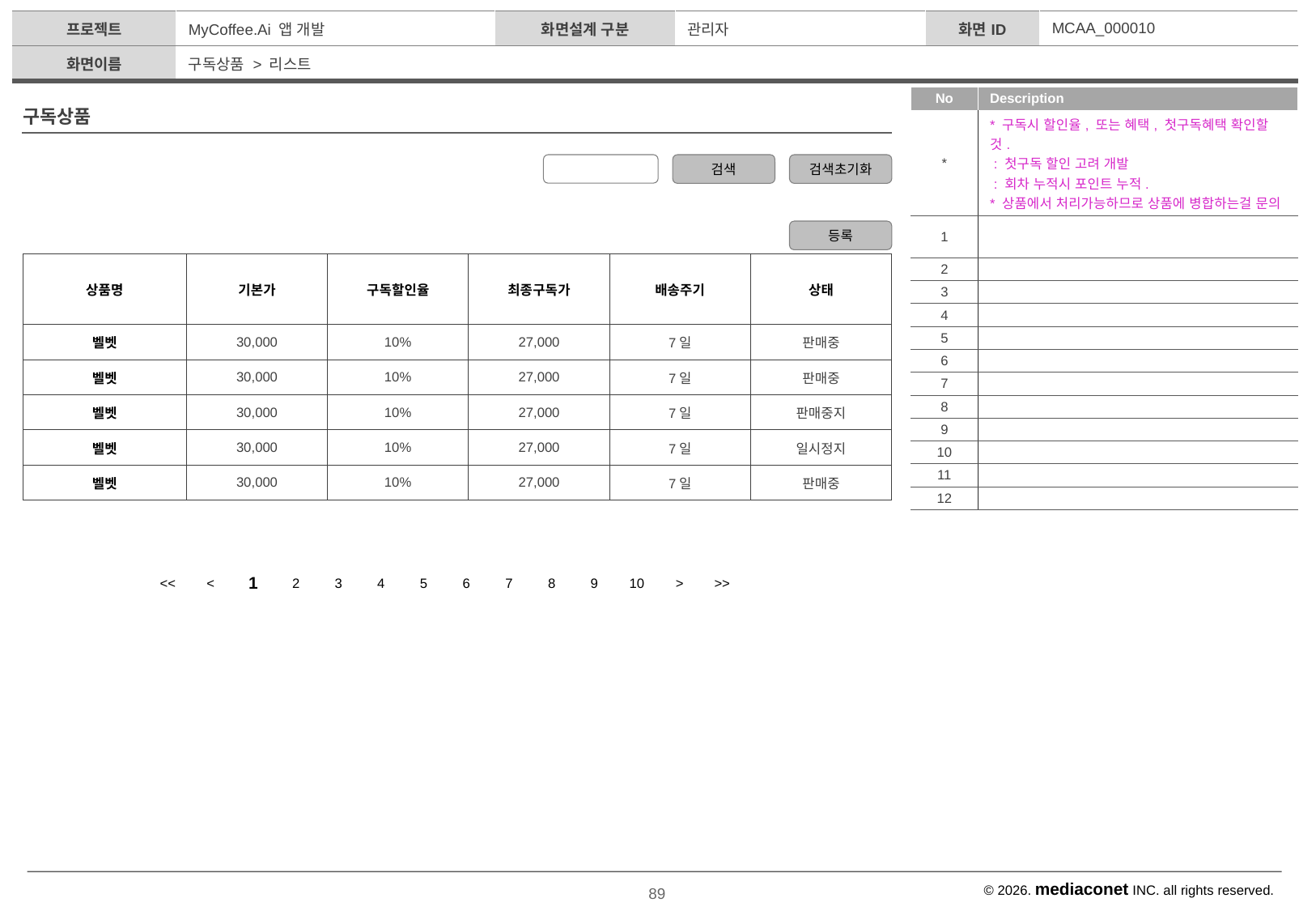

| 프로젝트 | MyCoffee.Ai 앱 개발 | 화면설계 구분 | 관리자 | 화면ID | MCAA\_000010 |
| --- | --- | --- | --- | --- | --- |
| 화면이름 | 구독상품 > 리스트 |  |  |  |  |
| No | Description |
| --- | --- |
| \* | \* 구독시 할인율, 또는 혜택, 첫구독혜택 확인할것. : 첫구독 할인 고려 개발 : 회차 누적시 포인트 누적. \* 상품에서 처리가능하므로 상품에 병합하는걸 문의 |
| 1 |  |
| 2 |  |
| 3 |  |
| 4 |  |
| 5 |  |
| 6 |  |
| 7 |  |
| 8 |  |
| 9 |  |
| 10 |  |
| 11 |  |
| 12 |  |
구독상품

검색
검색초기화
등록
| 상품명 | 기본가 | 구독할인율 | 최종구독가 | 배송주기 | 상태 |
| --- | --- | --- | --- | --- | --- |
| 벨벳 | 30,000 | 10% | 27,000 | 7일 | 판매중 |
| 벨벳 | 30,000 | 10% | 27,000 | 7일 | 판매중 |
| 벨벳 | 30,000 | 10% | 27,000 | 7일 | 판매중지 |
| 벨벳 | 30,000 | 10% | 27,000 | 7일 | 일시정지 |
| 벨벳 | 30,000 | 10% | 27,000 | 7일 | 판매중 |
| << | < | 1 | 2 | 3 | 4 | 5 | 6 | 7 | 8 | 9 | 10 | > | >> |
| --- | --- | --- | --- | --- | --- | --- | --- | --- | --- | --- | --- | --- | --- |